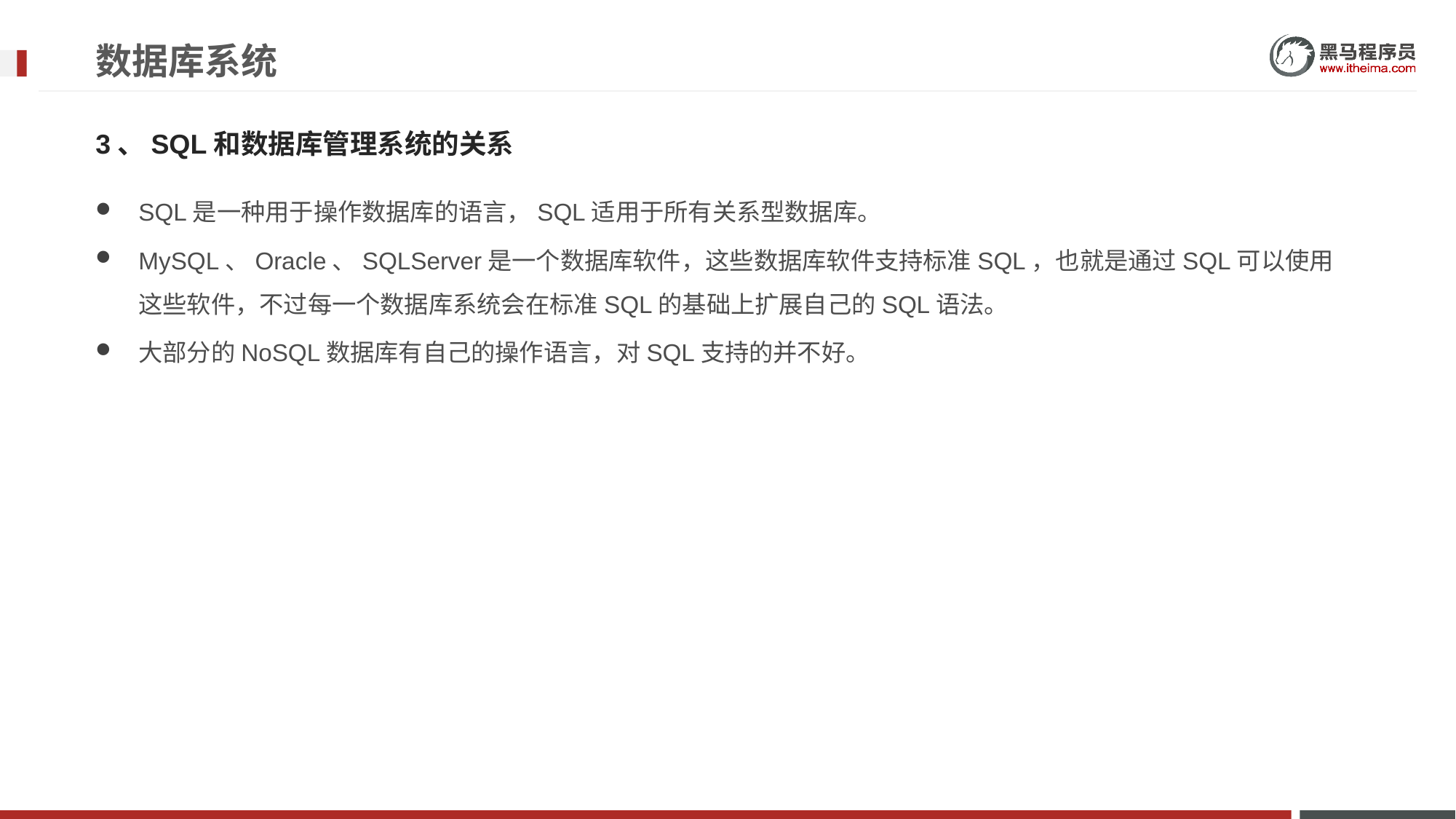

# 数据库系统
3、SQL和数据库管理系统的关系

SQL是一种用于操作数据库的语言，SQL适用于所有关系型数据库。
MySQL、Oracle、SQLServer是一个数据库软件，这些数据库软件支持标准SQL，也就是通过SQL可以使用这些软件，不过每一个数据库系统会在标准SQL的基础上扩展自己的SQL语法。
大部分的NoSQL数据库有自己的操作语言，对SQL支持的并不好。